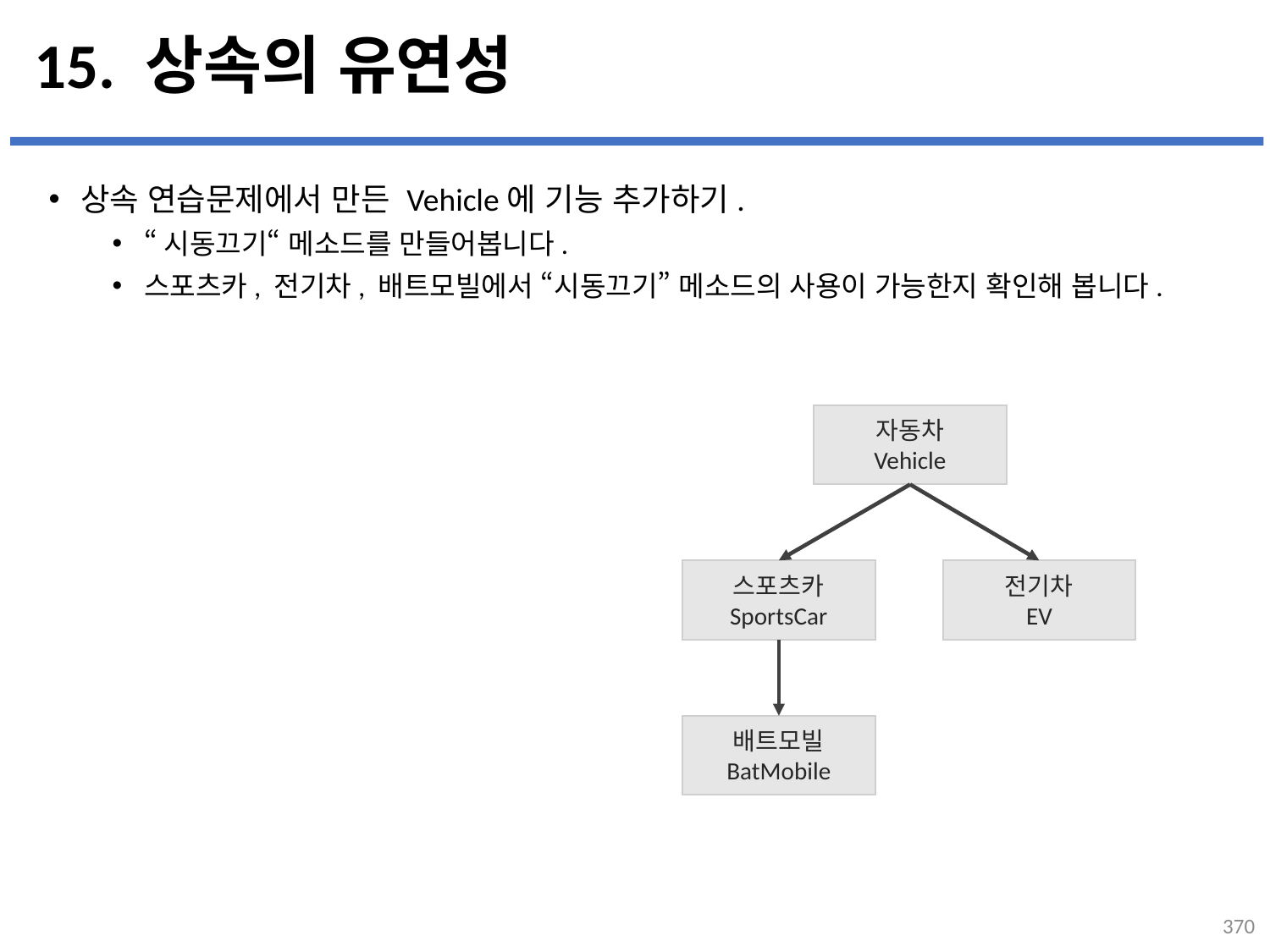

# 15. 상속의 유연성
상속 연습문제에서 만든 Vehicle에 기능 추가하기.
“시동끄기“ 메소드를 만들어봅니다.
스포츠카, 전기차, 배트모빌에서 “시동끄기” 메소드의 사용이 가능한지 확인해 봅니다.
...

설명
자동차
Vehicle
스포츠카
SportsCar
전기차
EV
배트모빌
BatMobile
370